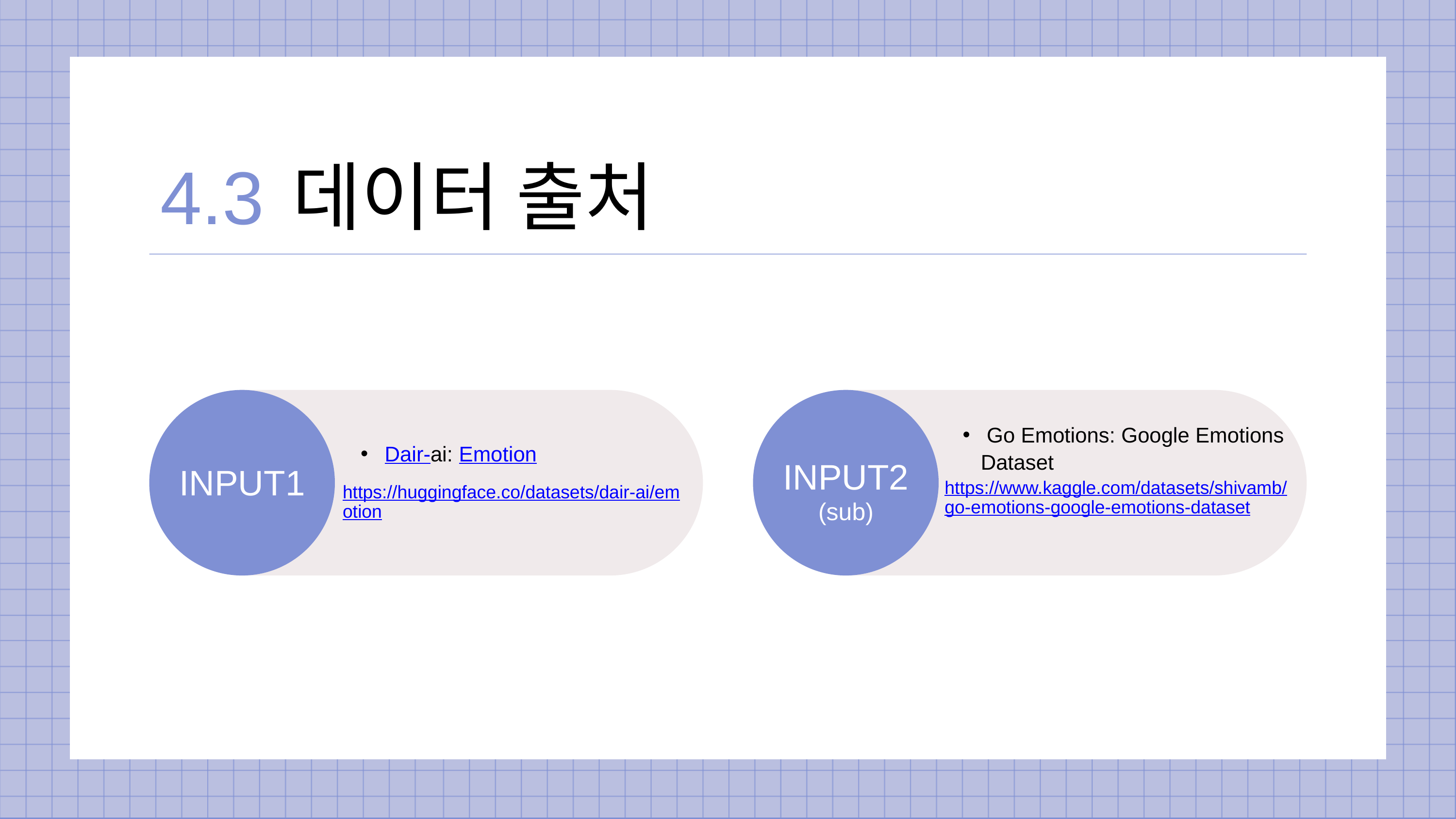

4.3
데이터 출처

 Go Emotions: Google Emotions Dataset
https://www.kaggle.com/datasets/shivamb/go-emotions-google-emotions-dataset
 Dair-ai: Emotion

https://huggingface.co/datasets/dair-ai/emotion
INPUT2
(sub)
INPUT1